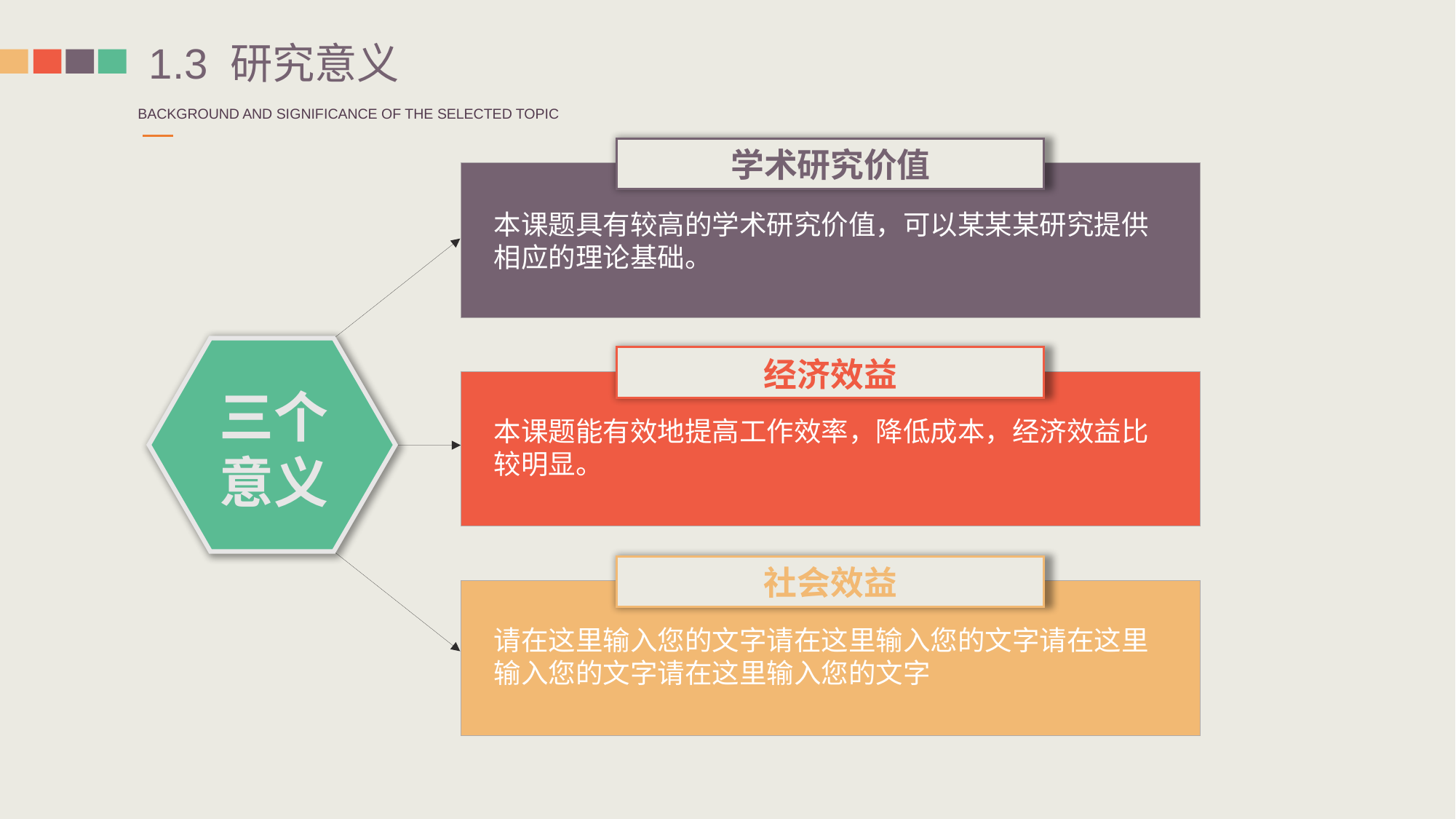

1.3 研究意义
BACKGROUND AND SIGNIFICANCE OF THE SELECTED TOPIC

学术研究价值

本课题具有较高的学术研究价值，可以某某某研究提供相应的理论基础。

三个意义

经济效益

本课题能有效地提高工作效率，降低成本，经济效益比较明显。

社会效益

请在这里输入您的文字请在这里输入您的文字请在这里输入您的文字请在这里输入您的文字